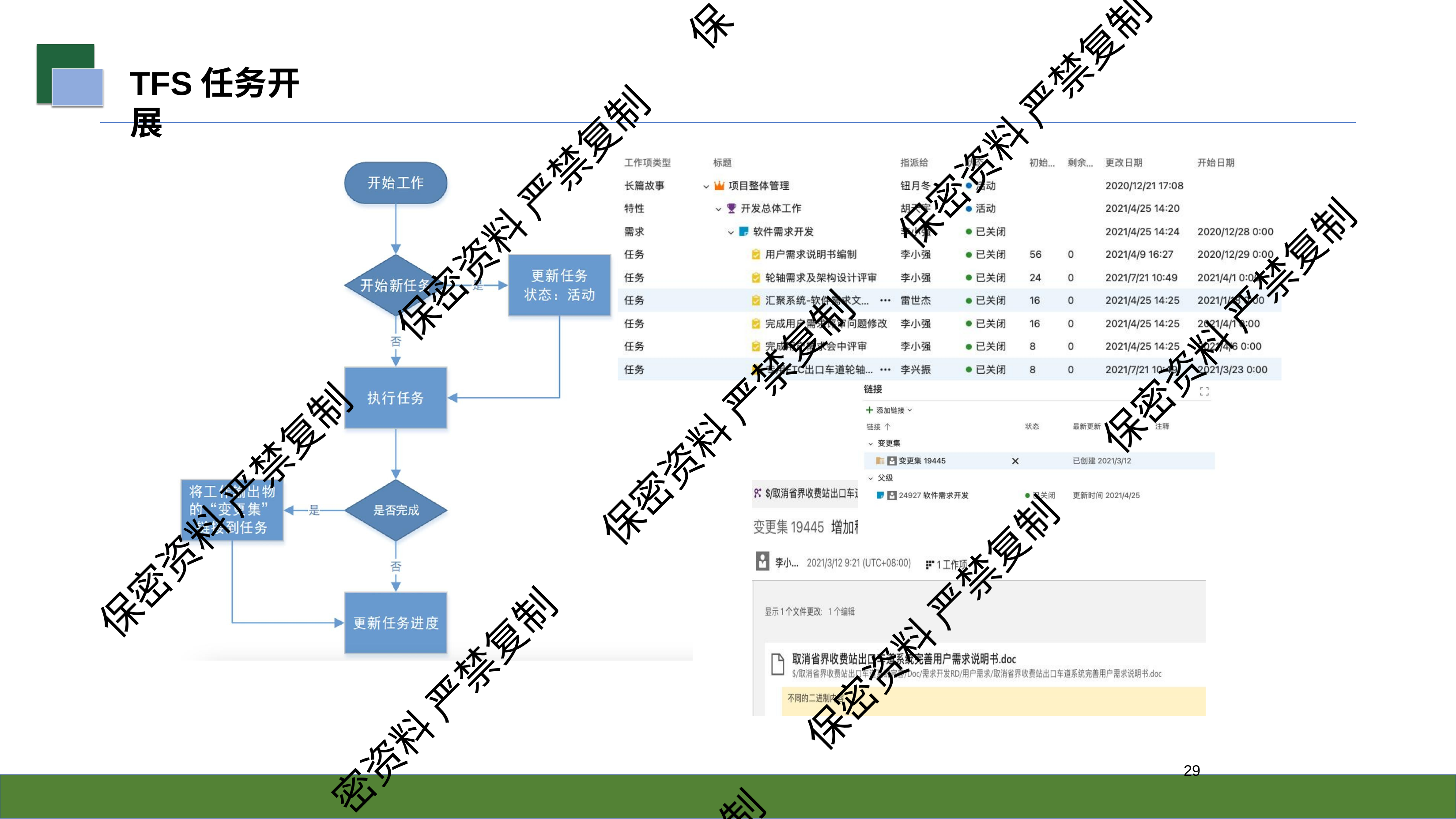

保
# TFS任务开展
保密资料 严禁复制

保密资料 严禁复制

保密资料 严禁复制
保密资料 严禁复制

保密资料 严禁复制
保密资料 严禁复制
密资料 严禁复制
29
制